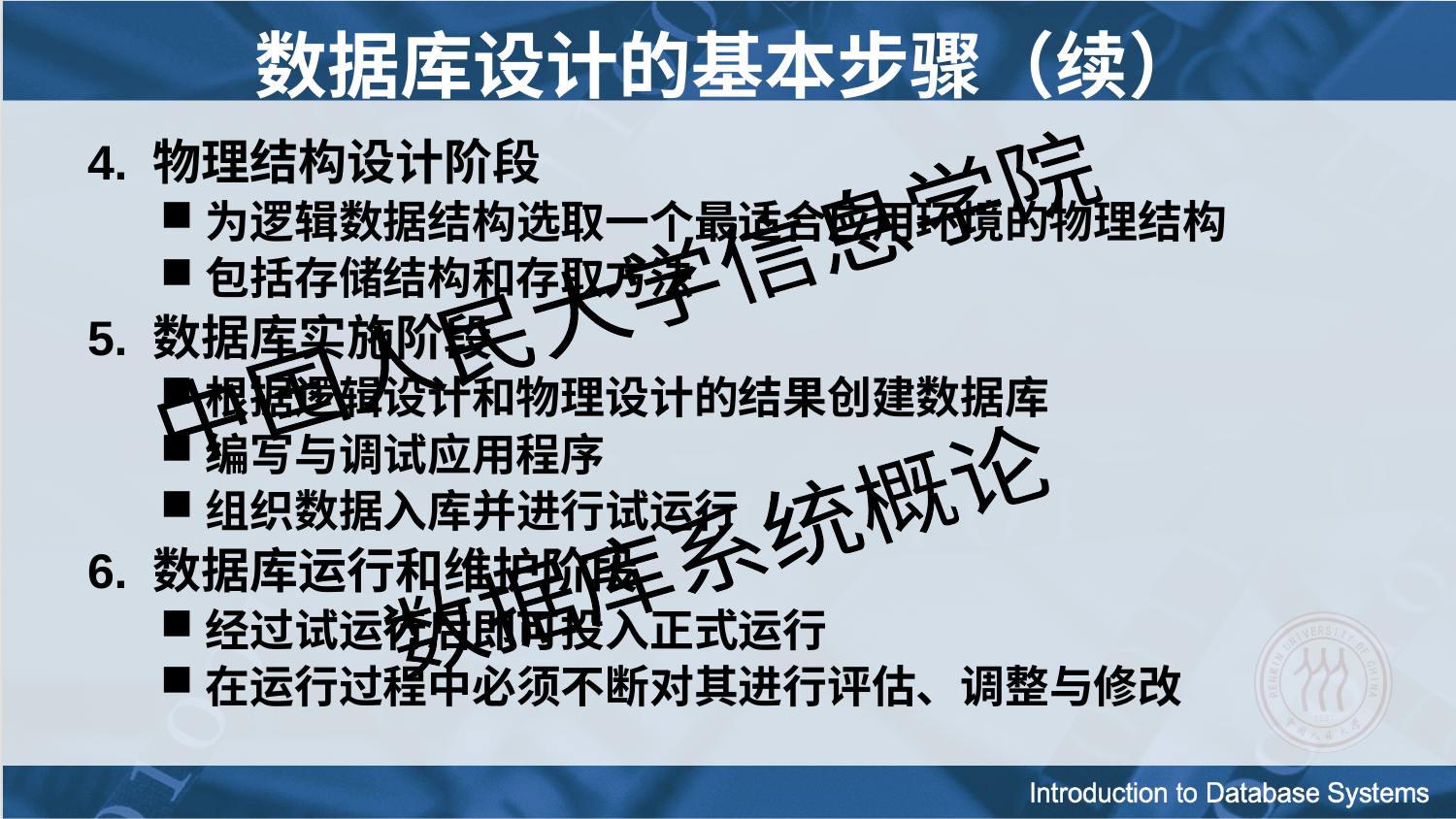

数据库设计的基本步骤（续）
4. 物理结构设计阶段
为逻辑数据结构选取一个最适合应用环境的物理结构
包括存储结构和存取方法
5. 数据库实施阶段
根据逻辑设计和物理设计的结果创建数据库
编写与调试应用程序
组织数据入库并进行试运行
6. 数据库运行和维护阶段
经过试运行后即可投入正式运行
在运行过程中必须不断对其进行评估、调整与修改